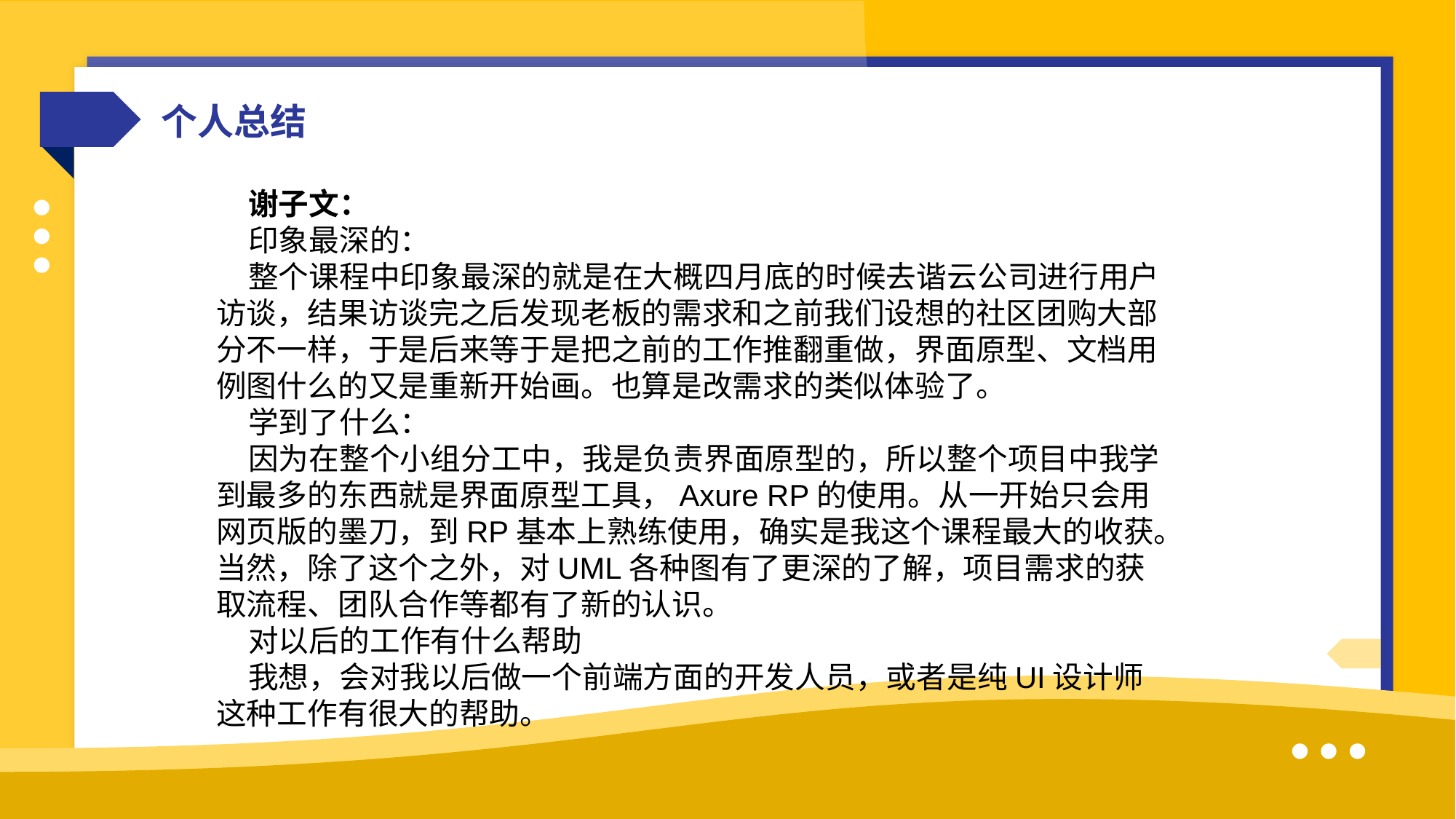

个人总结
谢子文：
印象最深的：
整个课程中印象最深的就是在大概四月底的时候去谐云公司进行用户访谈，结果访谈完之后发现老板的需求和之前我们设想的社区团购大部分不一样，于是后来等于是把之前的工作推翻重做，界面原型、文档用例图什么的又是重新开始画。也算是改需求的类似体验了。
学到了什么：
因为在整个小组分工中，我是负责界面原型的，所以整个项目中我学到最多的东西就是界面原型工具，Axure RP的使用。从一开始只会用网页版的墨刀，到RP基本上熟练使用，确实是我这个课程最大的收获。当然，除了这个之外，对UML各种图有了更深的了解，项目需求的获取流程、团队合作等都有了新的认识。
对以后的工作有什么帮助
我想，会对我以后做一个前端方面的开发人员，或者是纯UI设计师这种工作有很大的帮助。